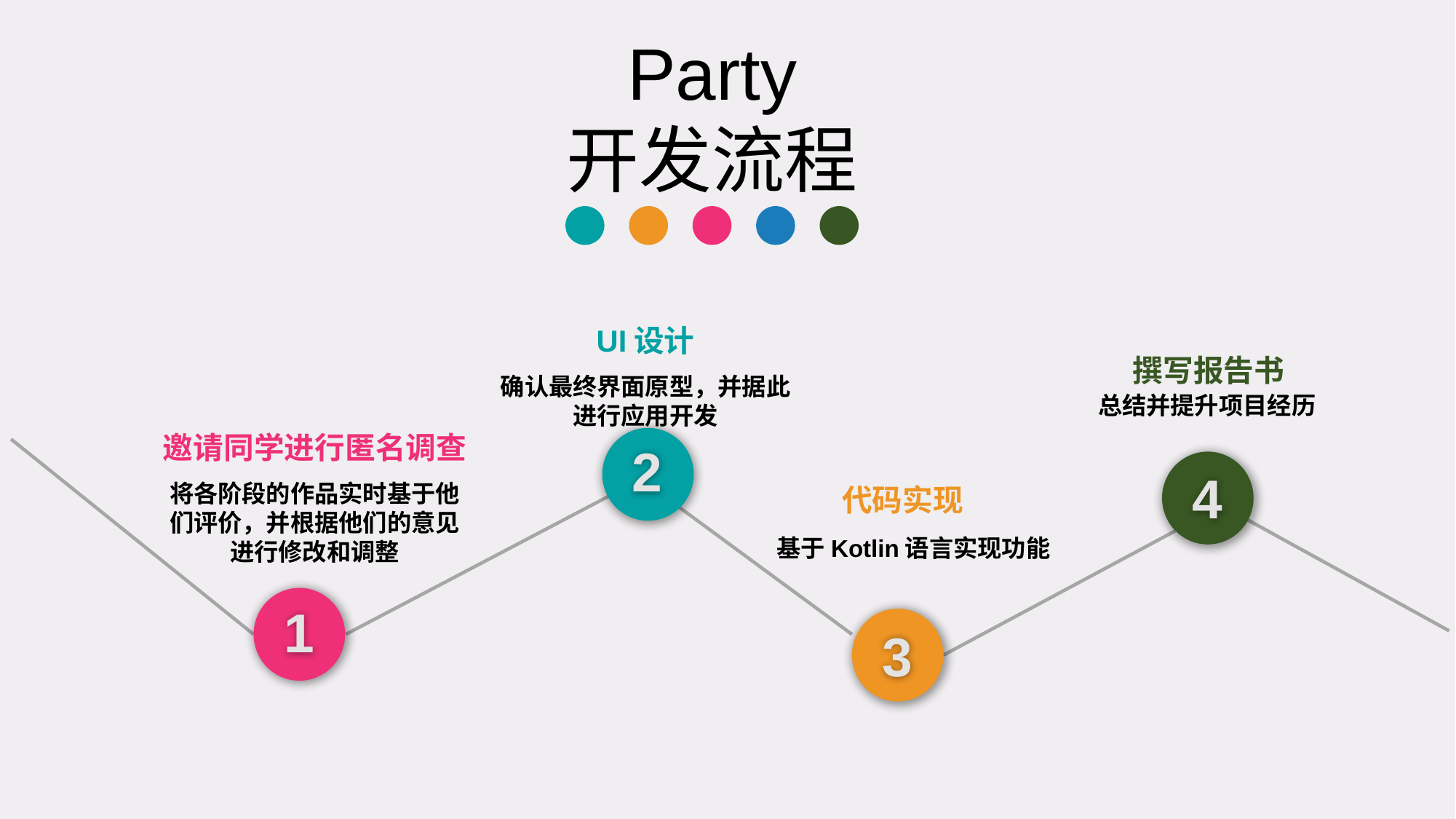

Party
开发流程

UI设计
确认最终界面原型，并据此进行应用开发
撰写报告书
总结并提升项目经历
邀请同学进行匿名调查
将各阶段的作品实时基于他们评价，并根据他们的意见进行修改和调整

2

4
代码实现
基于Kotlin语言实现功能

1

3